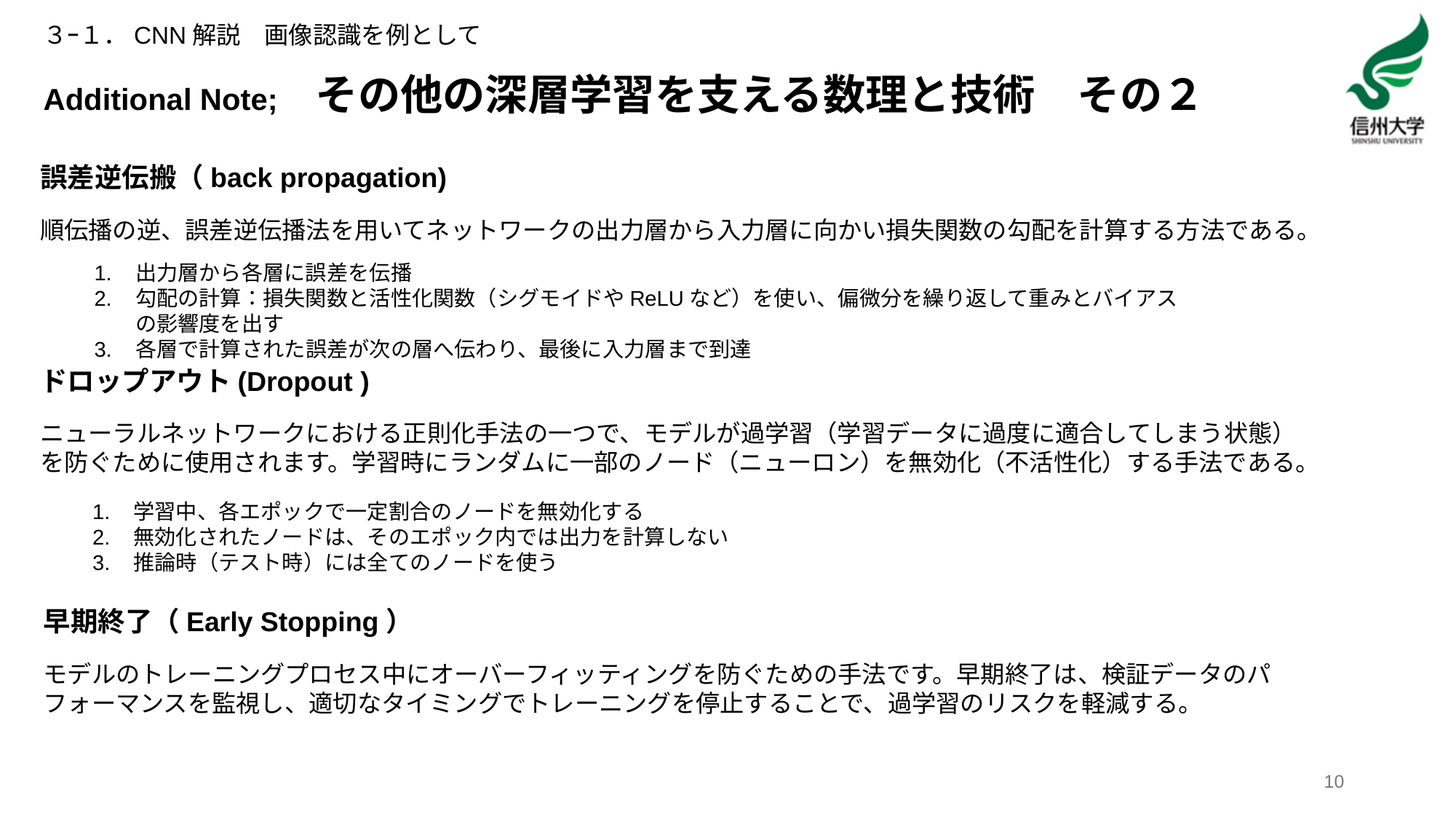

３ｰ１．CNN解説　画像認識を例として
# Additional Note;　その他の深層学習を支える数理と技術　その２
誤差逆伝搬（back propagation)

順伝播の逆、誤差逆伝播法を用いてネットワークの出力層から入力層に向かい損失関数の勾配を計算する方法である。

出力層から各層に誤差を伝播
勾配の計算：損失関数と活性化関数（シグモイドやReLUなど）を使い、偏微分を繰り返して重みとバイアスの影響度を出す
各層で計算された誤差が次の層へ伝わり、最後に入力層まで到達
ドロップアウト(Dropout )

ニューラルネットワークにおける正則化手法の一つで、モデルが過学習（学習データに過度に適合してしまう状態）を防ぐために使用されます。学習時にランダムに一部のノード（ニューロン）を無効化（不活性化）する手法である。
学習中、各エポックで一定割合のノードを無効化する
無効化されたノードは、そのエポック内では出力を計算しない
推論時（テスト時）には全てのノードを使う
早期終了（Early Stopping）

モデルのトレーニングプロセス中にオーバーフィッティングを防ぐための手法です。早期終了は、検証データのパフォーマンスを監視し、適切なタイミングでトレーニングを停止することで、過学習のリスクを軽減する。
10